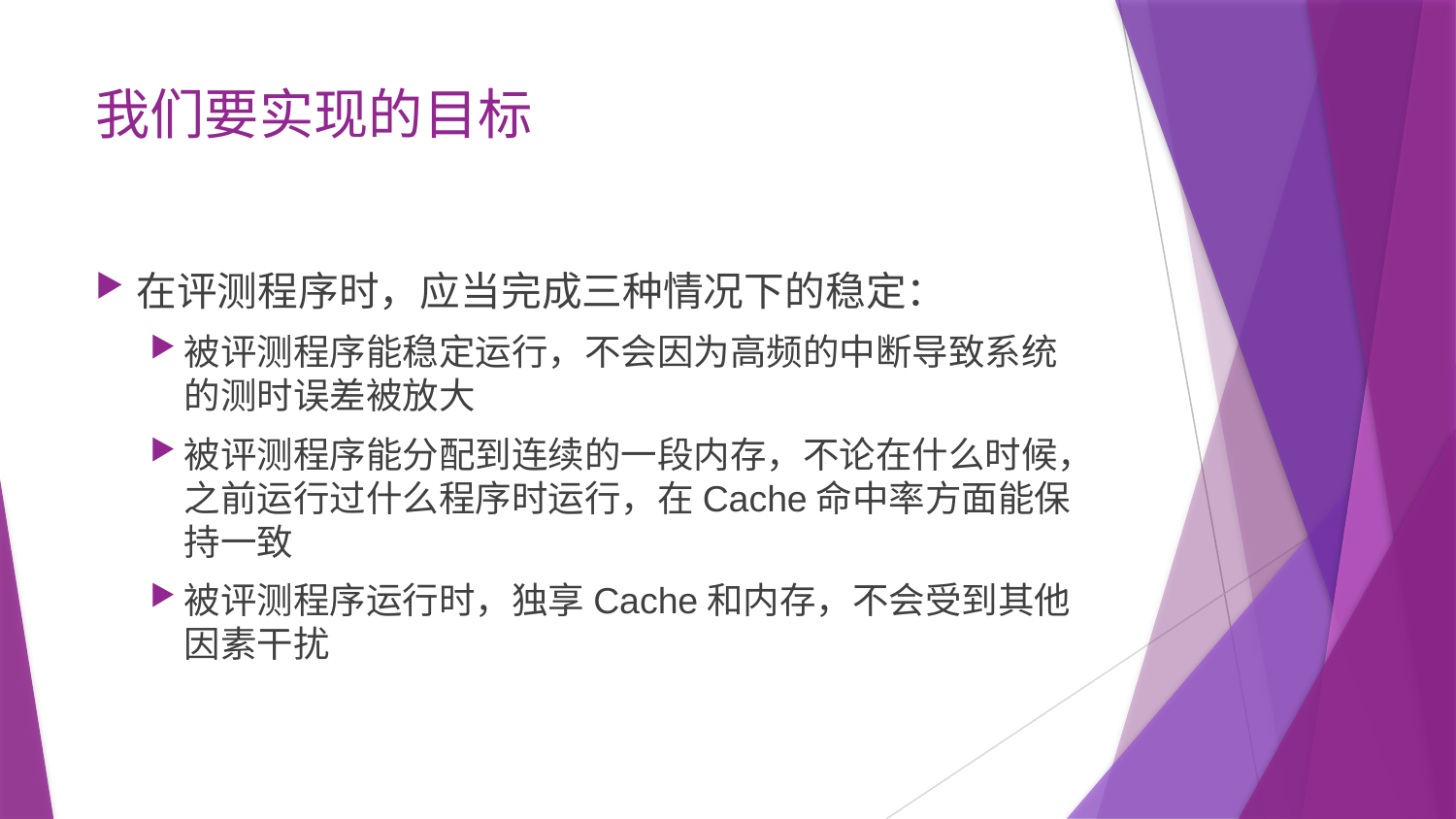

# 我们要实现的目标
在评测程序时，应当完成三种情况下的稳定：
被评测程序能稳定运行，不会因为高频的中断导致系统的测时误差被放大
被评测程序能分配到连续的一段内存，不论在什么时候，之前运行过什么程序时运行，在Cache命中率方面能保持一致
被评测程序运行时，独享Cache和内存，不会受到其他因素干扰